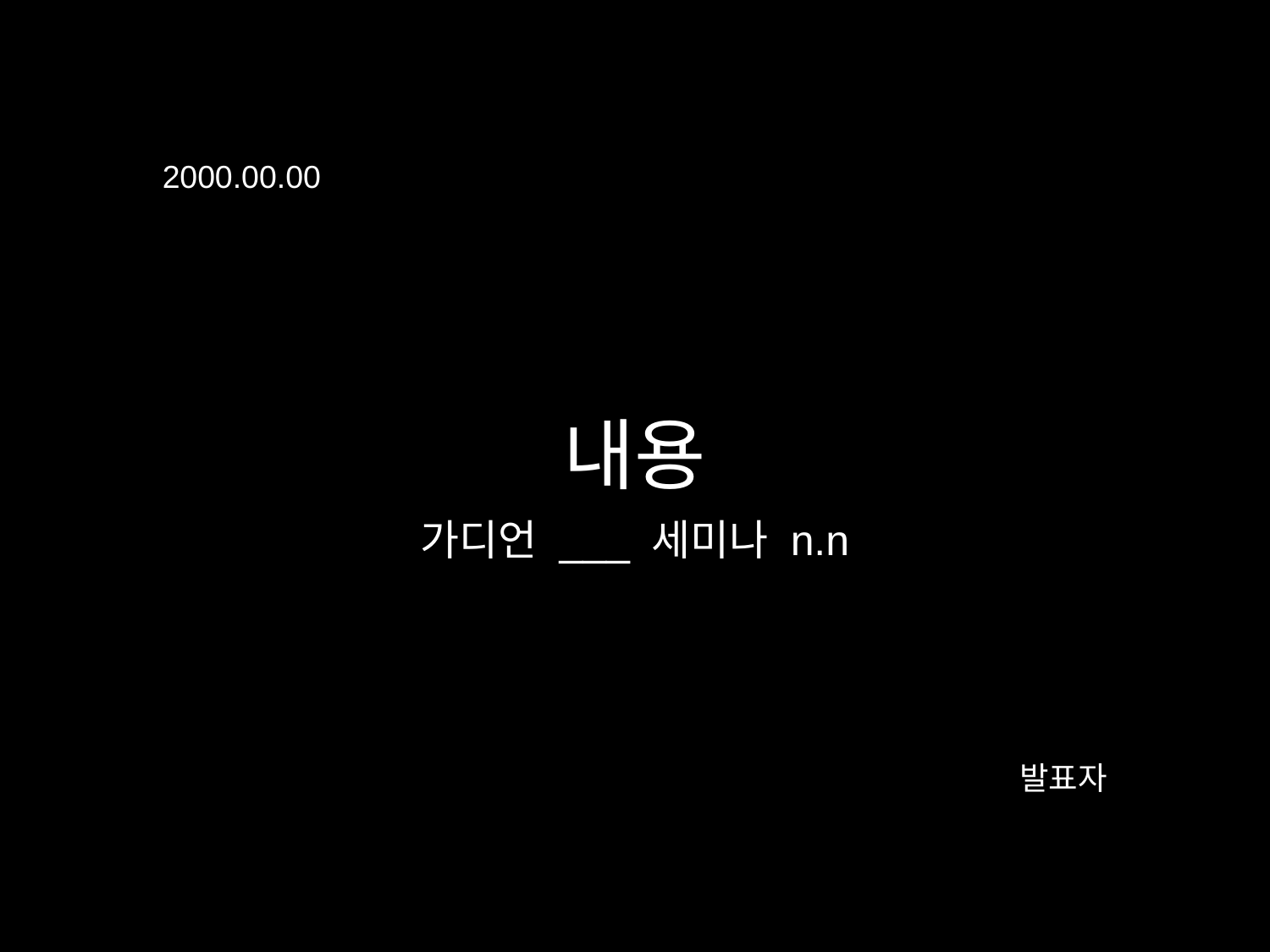

2000.00.00
내용
가디언 ___ 세미나 n.n
발표자